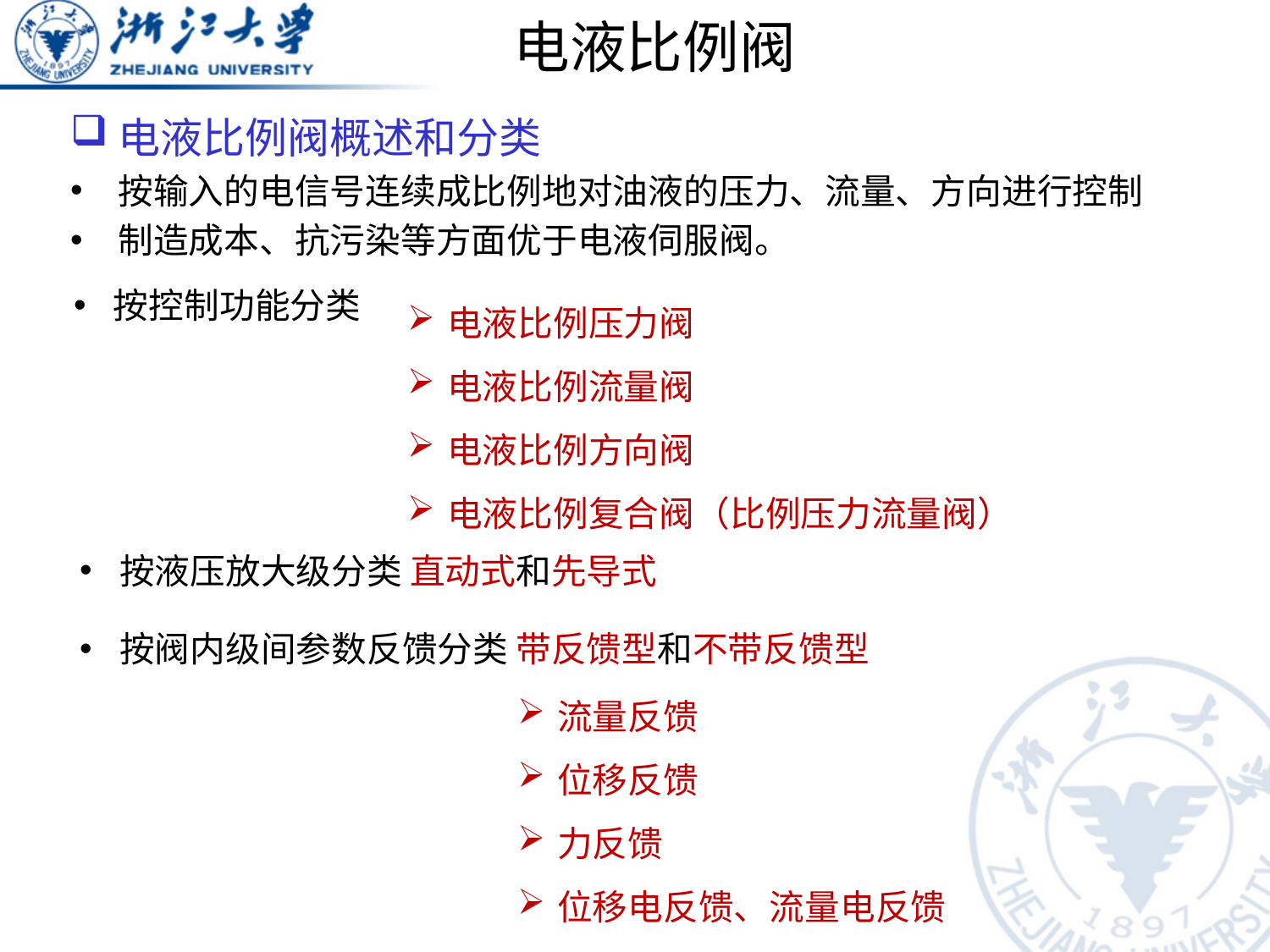

# 电液比例阀
电液比例阀概述和分类
按输入的电信号连续成比例地对油液的压力、流量、方向进行控制
制造成本、抗污染等方面优于电液伺服阀。

电液比例压力阀
电液比例流量阀
电液比例方向阀
电液比例复合阀（比例压力流量阀）
按控制功能分类
按液压放大级分类 直动式和先导式
按阀内级间参数反馈分类 带反馈型和不带反馈型
流量反馈
位移反馈
力反馈
位移电反馈、流量电反馈